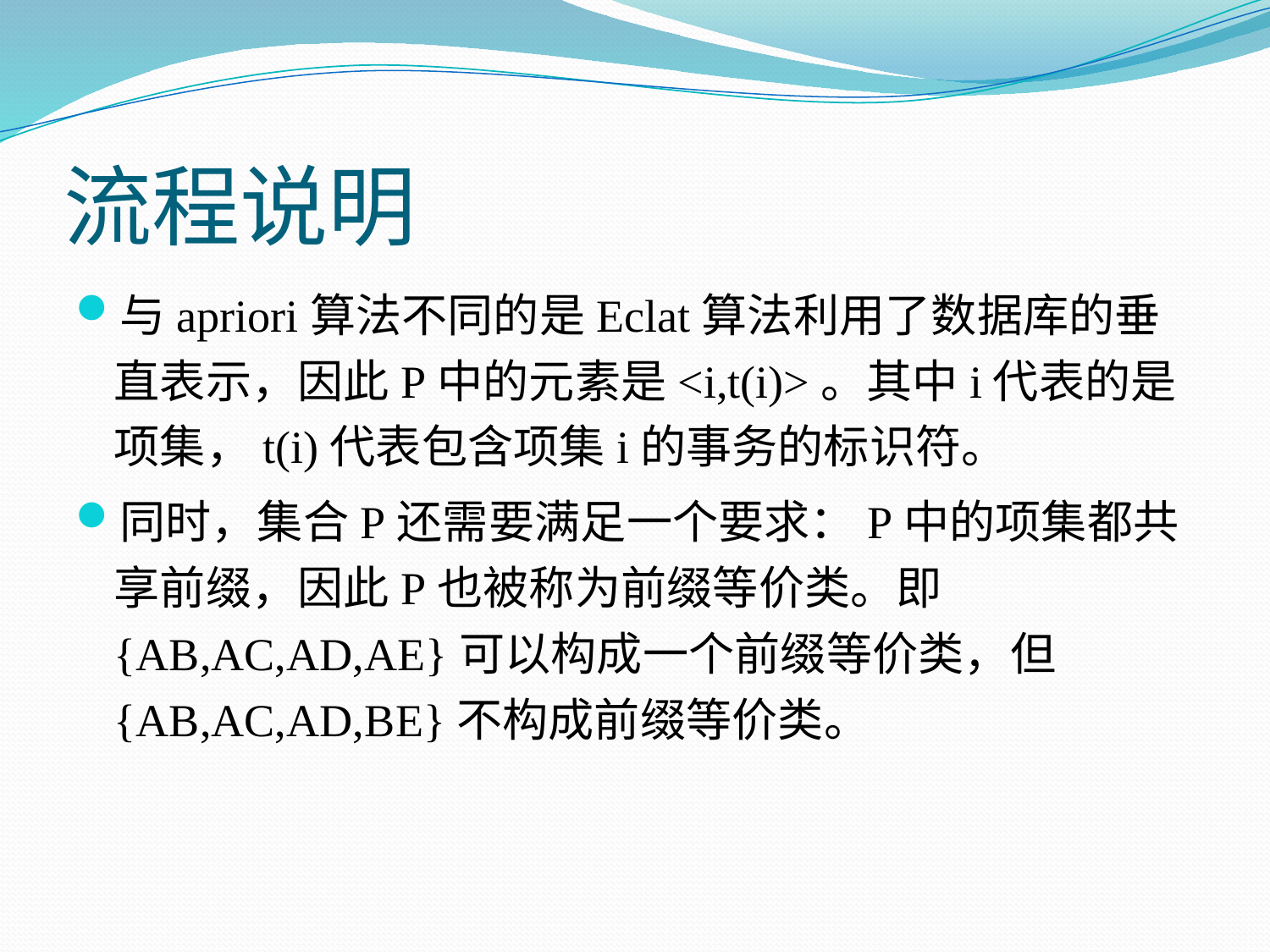

# 流程说明
与apriori算法不同的是Eclat算法利用了数据库的垂直表示，因此P中的元素是<i,t(i)>。其中i代表的是项集，t(i)代表包含项集i的事务的标识符。
同时，集合P还需要满足一个要求：P中的项集都共享前缀，因此P也被称为前缀等价类。即{AB,AC,AD,AE}可以构成一个前缀等价类，但{AB,AC,AD,BE}不构成前缀等价类。